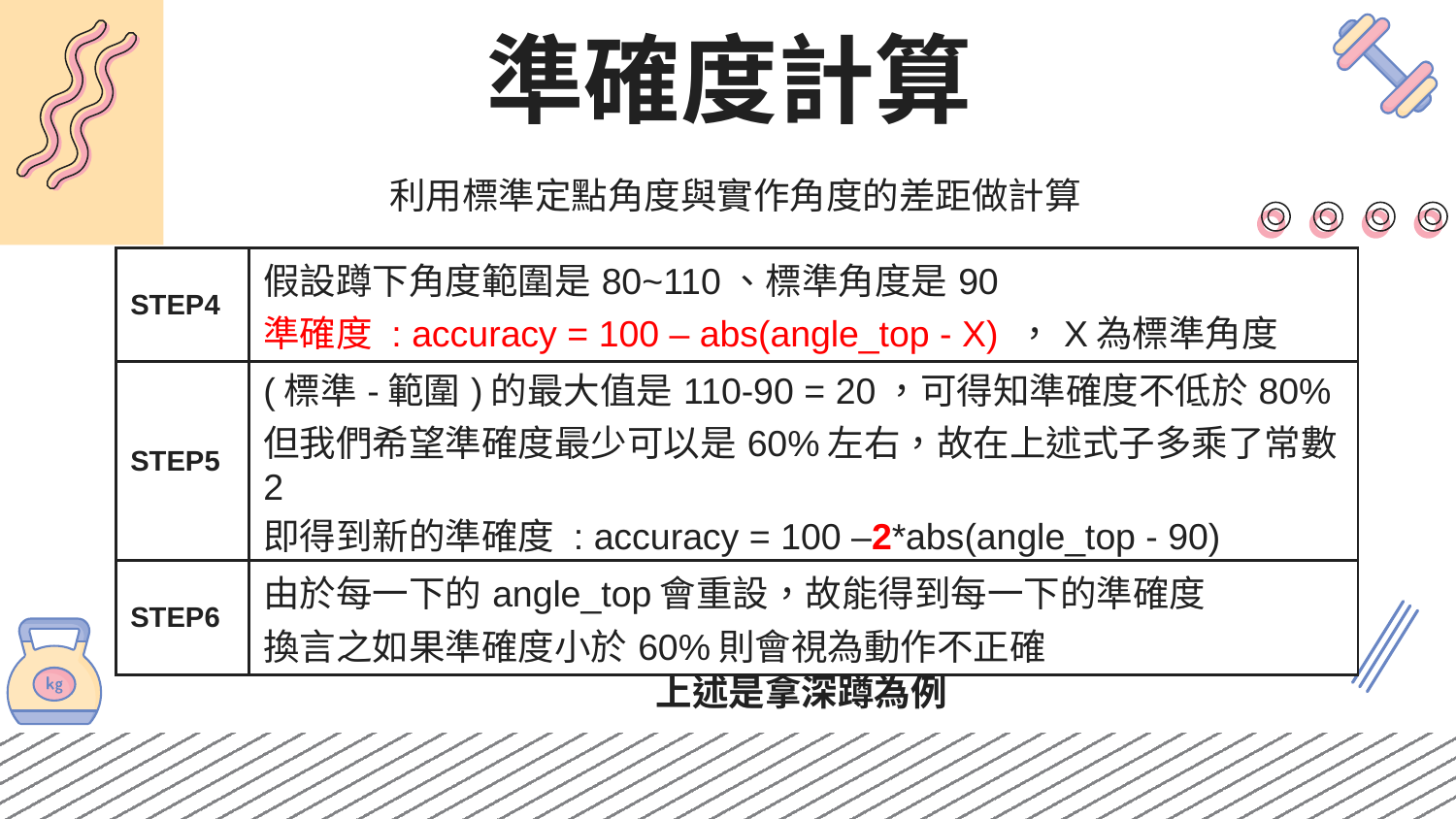

# 準確度計算
利用標準定點角度與實作角度的差距做計算

| STEP4 | 假設蹲下角度範圍是80~110、標準角度是90 準確度 : accuracy = 100 – abs(angle\_top - X) ，X為標準角度 |
| --- | --- |
| STEP5 | (標準-範圍)的最大值是110-90 = 20，可得知準確度不低於80% 但我們希望準確度最少可以是60%左右，故在上述式子多乘了常數2 即得到新的準確度 : accuracy = 100 –2\*abs(angle\_top - 90) |
| STEP6 | 由於每一下的angle\_top會重設，故能得到每一下的準確度 換言之如果準確度小於60%則會視為動作不正確 |
上述是拿深蹲為例